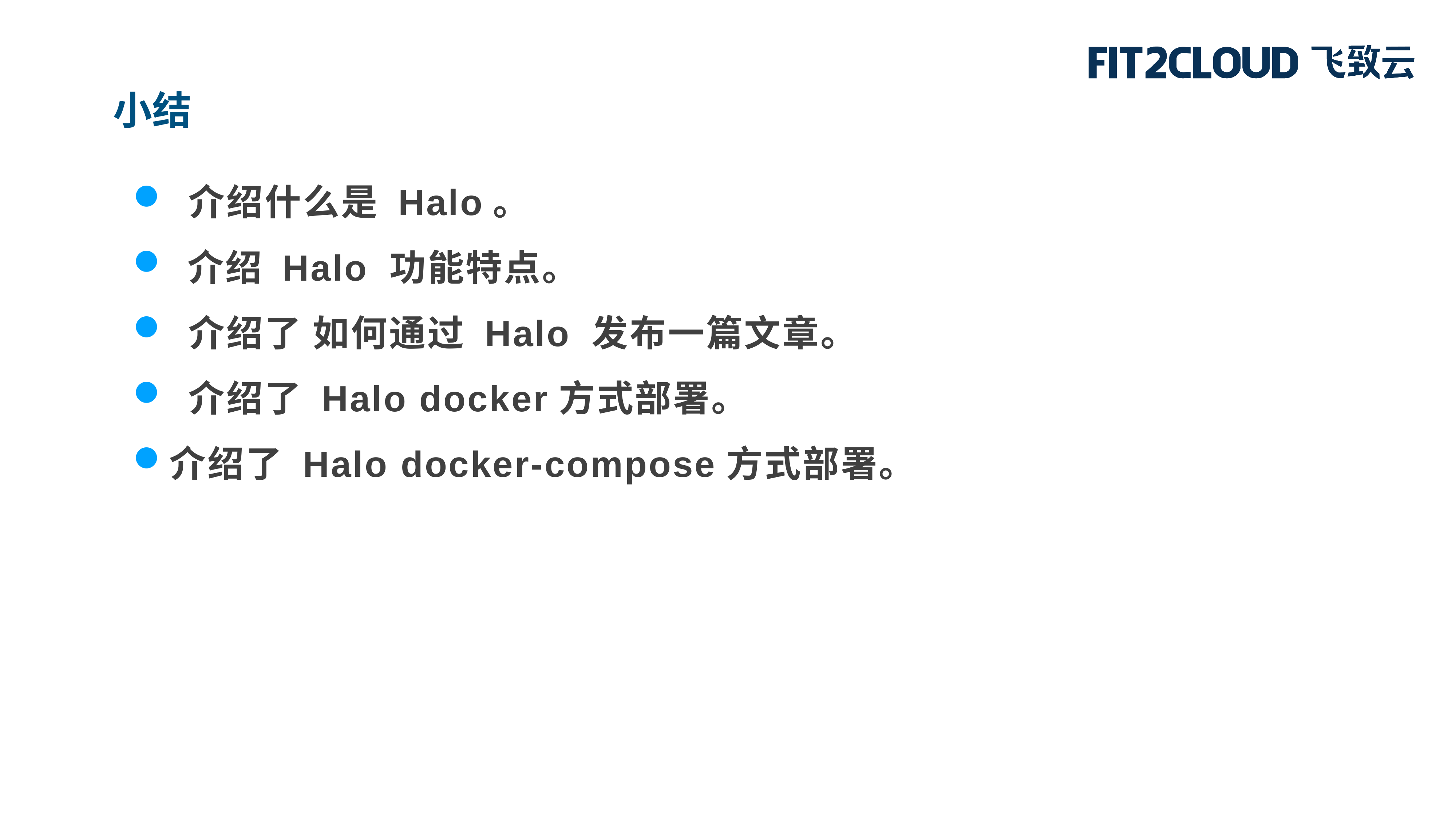

小结
 介绍什么是 Halo。
 介绍 Halo 功能特点。
 介绍了 如何通过 Halo 发布一篇文章。
 介绍了 Halo docker方式部署。
介绍了 Halo docker-compose方式部署。